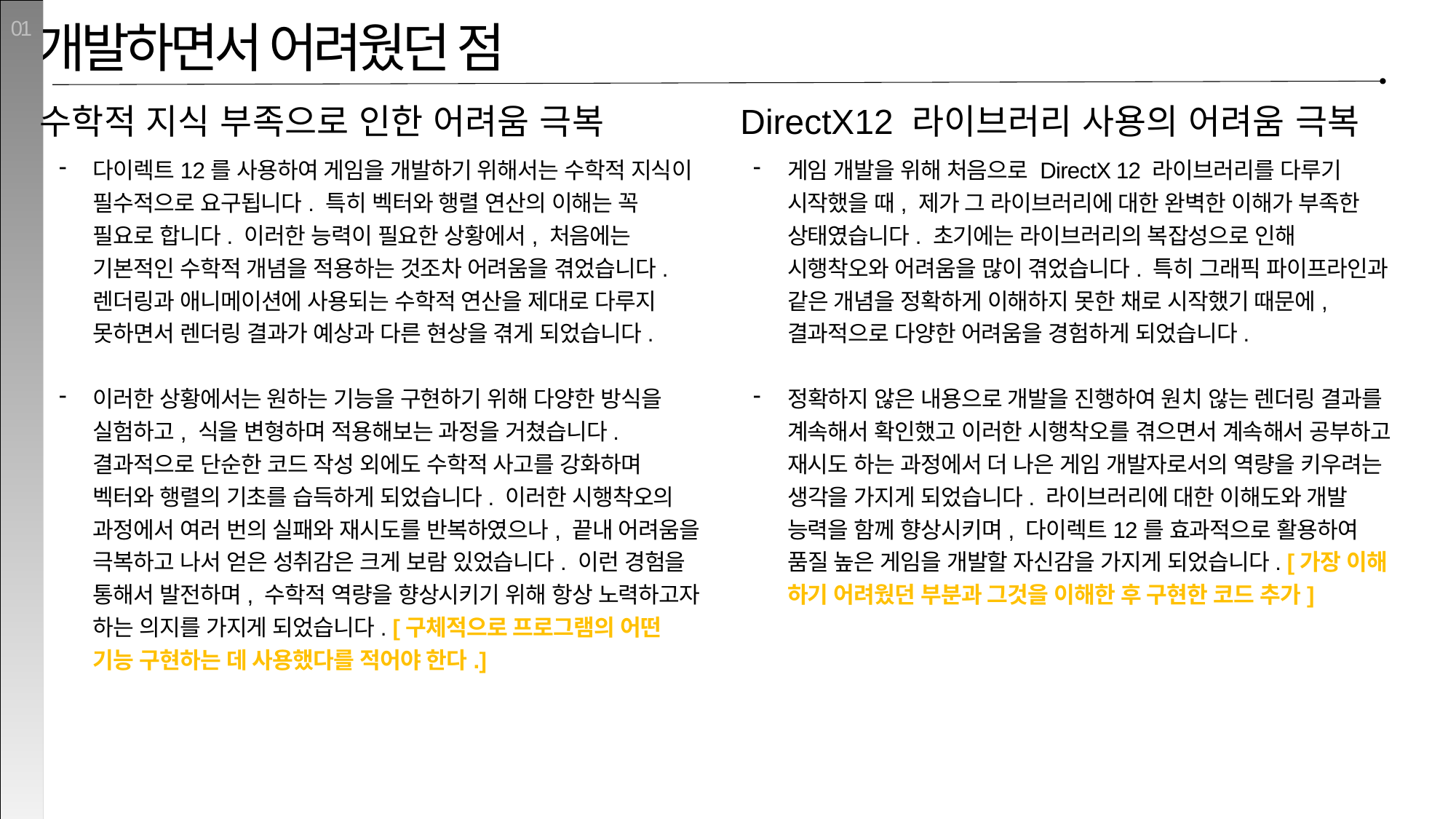

01
개발하면서 어려웠던 점
수학적 지식 부족으로 인한 어려움 극복
DirectX12 라이브러리 사용의 어려움 극복
다이렉트12를 사용하여 게임을 개발하기 위해서는 수학적 지식이 필수적으로 요구됩니다. 특히 벡터와 행렬 연산의 이해는 꼭 필요로 합니다. 이러한 능력이 필요한 상황에서, 처음에는 기본적인 수학적 개념을 적용하는 것조차 어려움을 겪었습니다. 렌더링과 애니메이션에 사용되는 수학적 연산을 제대로 다루지 못하면서 렌더링 결과가 예상과 다른 현상을 겪게 되었습니다.

이러한 상황에서는 원하는 기능을 구현하기 위해 다양한 방식을 실험하고, 식을 변형하며 적용해보는 과정을 거쳤습니다. 결과적으로 단순한 코드 작성 외에도 수학적 사고를 강화하며 벡터와 행렬의 기초를 습득하게 되었습니다. 이러한 시행착오의 과정에서 여러 번의 실패와 재시도를 반복하였으나, 끝내 어려움을 극복하고 나서 얻은 성취감은 크게 보람 있었습니다. 이런 경험을 통해서 발전하며, 수학적 역량을 향상시키기 위해 항상 노력하고자 하는 의지를 가지게 되었습니다. [구체적으로 프로그램의 어떤 기능 구현하는 데 사용했다를 적어야 한다.]
게임 개발을 위해 처음으로 DirectX 12 라이브러리를 다루기 시작했을 때, 제가 그 라이브러리에 대한 완벽한 이해가 부족한 상태였습니다. 초기에는 라이브러리의 복잡성으로 인해 시행착오와 어려움을 많이 겪었습니다. 특히 그래픽 파이프라인과 같은 개념을 정확하게 이해하지 못한 채로 시작했기 때문에, 결과적으로 다양한 어려움을 경험하게 되었습니다.

정확하지 않은 내용으로 개발을 진행하여 원치 않는 렌더링 결과를 계속해서 확인했고 이러한 시행착오를 겪으면서 계속해서 공부하고 재시도 하는 과정에서 더 나은 게임 개발자로서의 역량을 키우려는 생각을 가지게 되었습니다. 라이브러리에 대한 이해도와 개발 능력을 함께 향상시키며, 다이렉트12를 효과적으로 활용하여 품질 높은 게임을 개발할 자신감을 가지게 되었습니다. [가장 이해 하기 어려웠던 부분과 그것을 이해한 후 구현한 코드 추가]